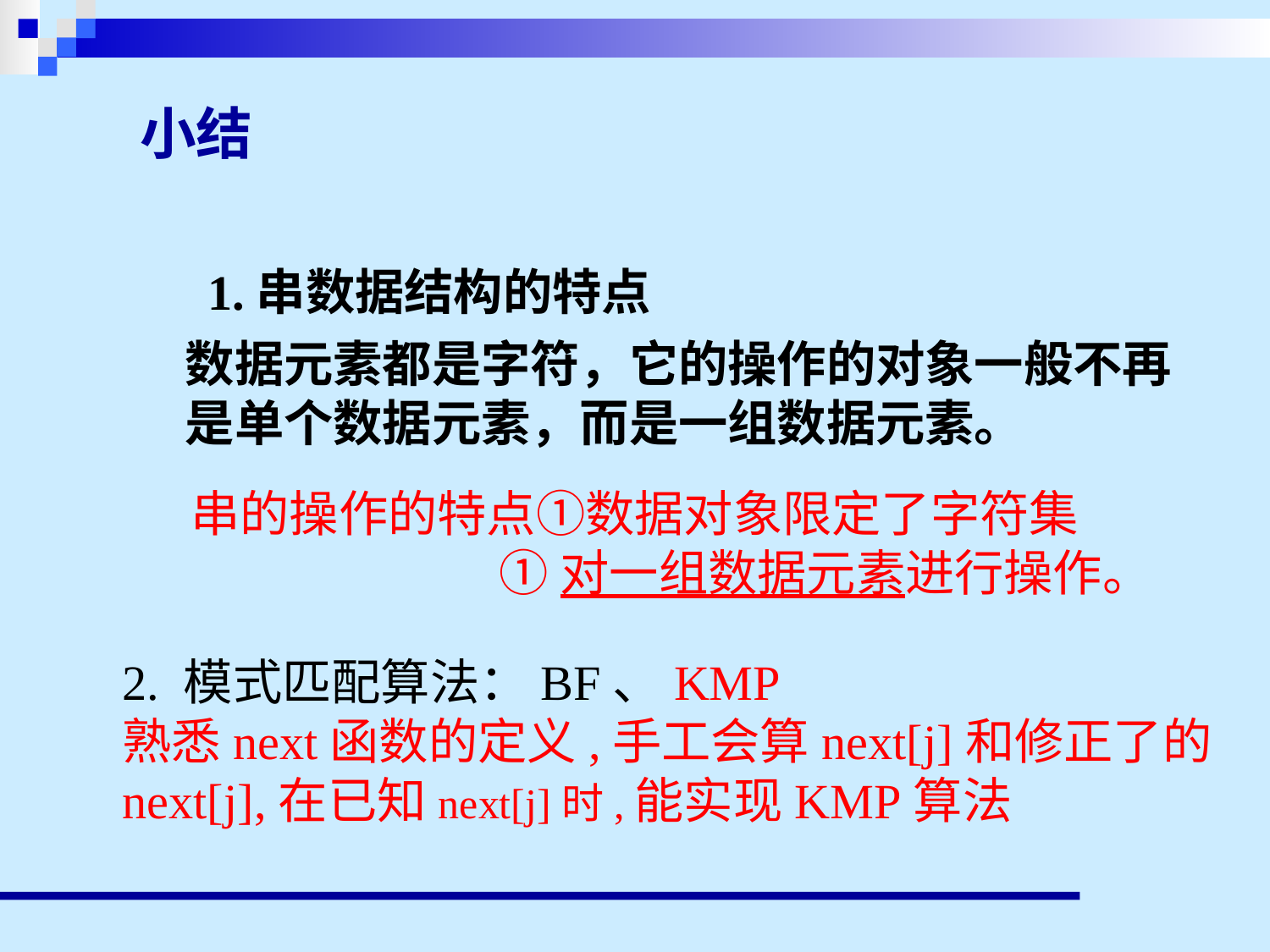

小结
1.串数据结构的特点
数据元素都是字符，它的操作的对象一般不再
是单个数据元素，而是一组数据元素。
串的操作的特点①数据对象限定了字符集
                            ①对一组数据元素进行操作。
2. 模式匹配算法：BF、KMP
熟悉next函数的定义,手工会算next[j]和修正了的
next[j],在已知next[j]时,能实现KMP算法